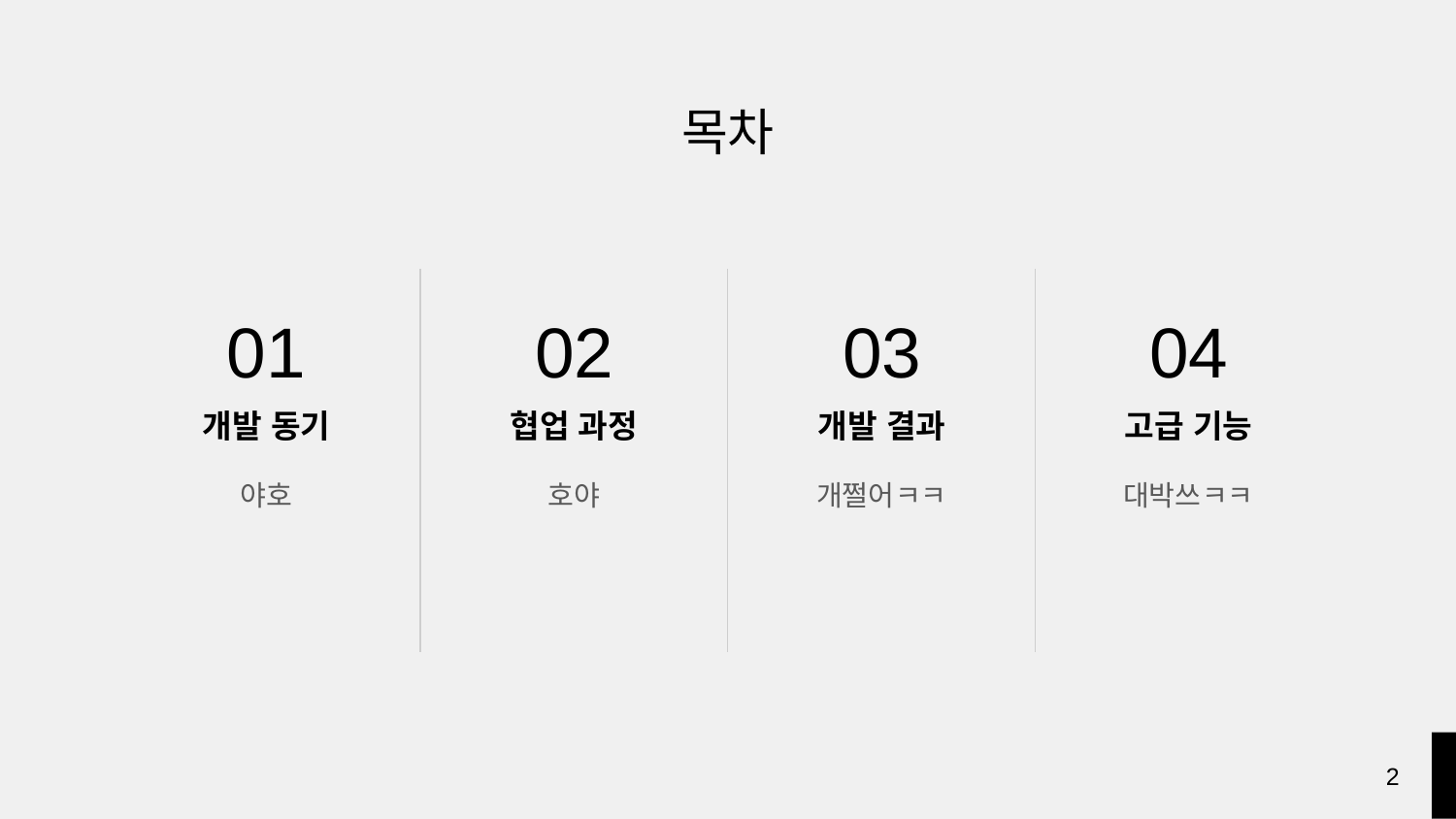

# 목차
01
02
03
04
개발 동기
협업 과정
개발 결과
고급 기능
야호

호야
개쩔어ㅋㅋ
대박쓰ㅋㅋ
2